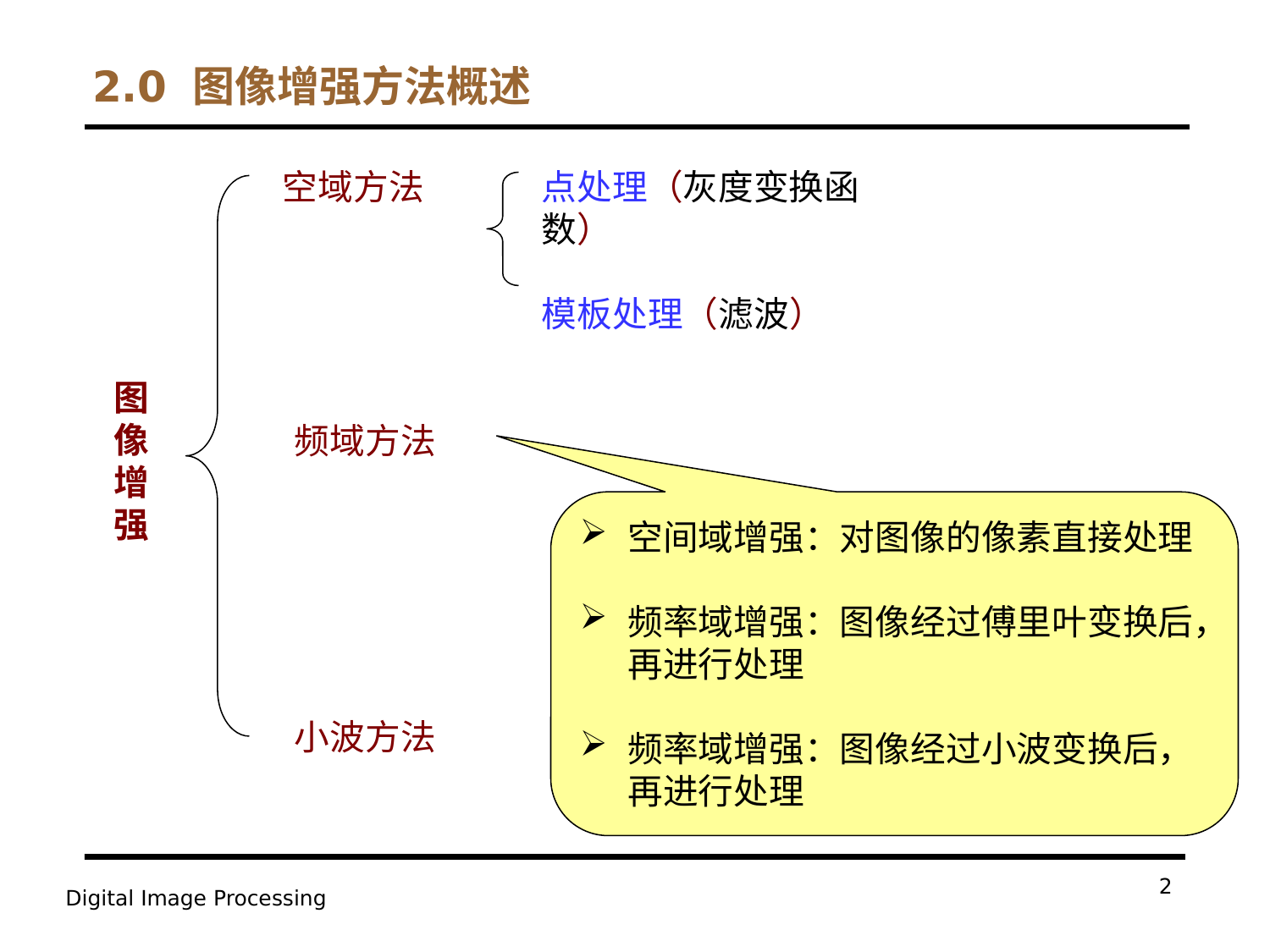

# 2.0 图像增强方法概述

空域方法

频域方法

小波方法
点处理（灰度变换函数）

模板处理（滤波）

图
像
增
强

空间域增强：对图像的像素直接处理

频率域增强：图像经过傅里叶变换后，再进行处理

频率域增强：图像经过小波变换后，再进行处理

2
Digital Image Processing